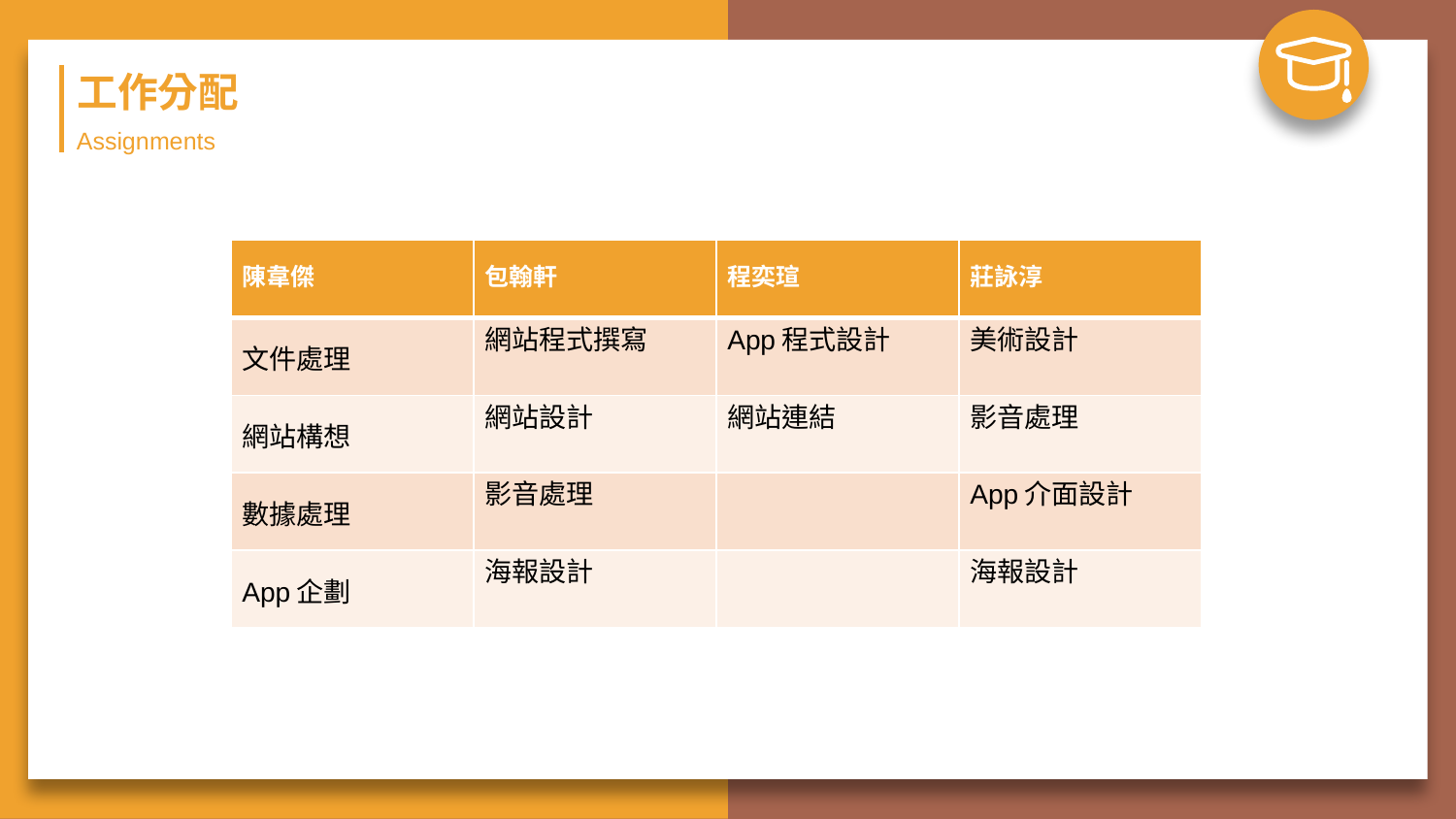

工作分配
Assignments
| 陳韋傑 | 包翰軒 | 程奕瑄 | 莊詠淳 |
| --- | --- | --- | --- |
| 文件處理 | 網站程式撰寫 | App程式設計 | 美術設計 |
| 網站構想 | 網站設計 | 網站連結 | 影音處理 |
| 數據處理 | 影音處理 |  | App介面設計 |
| App企劃 | 海報設計 |  | 海報設計 |